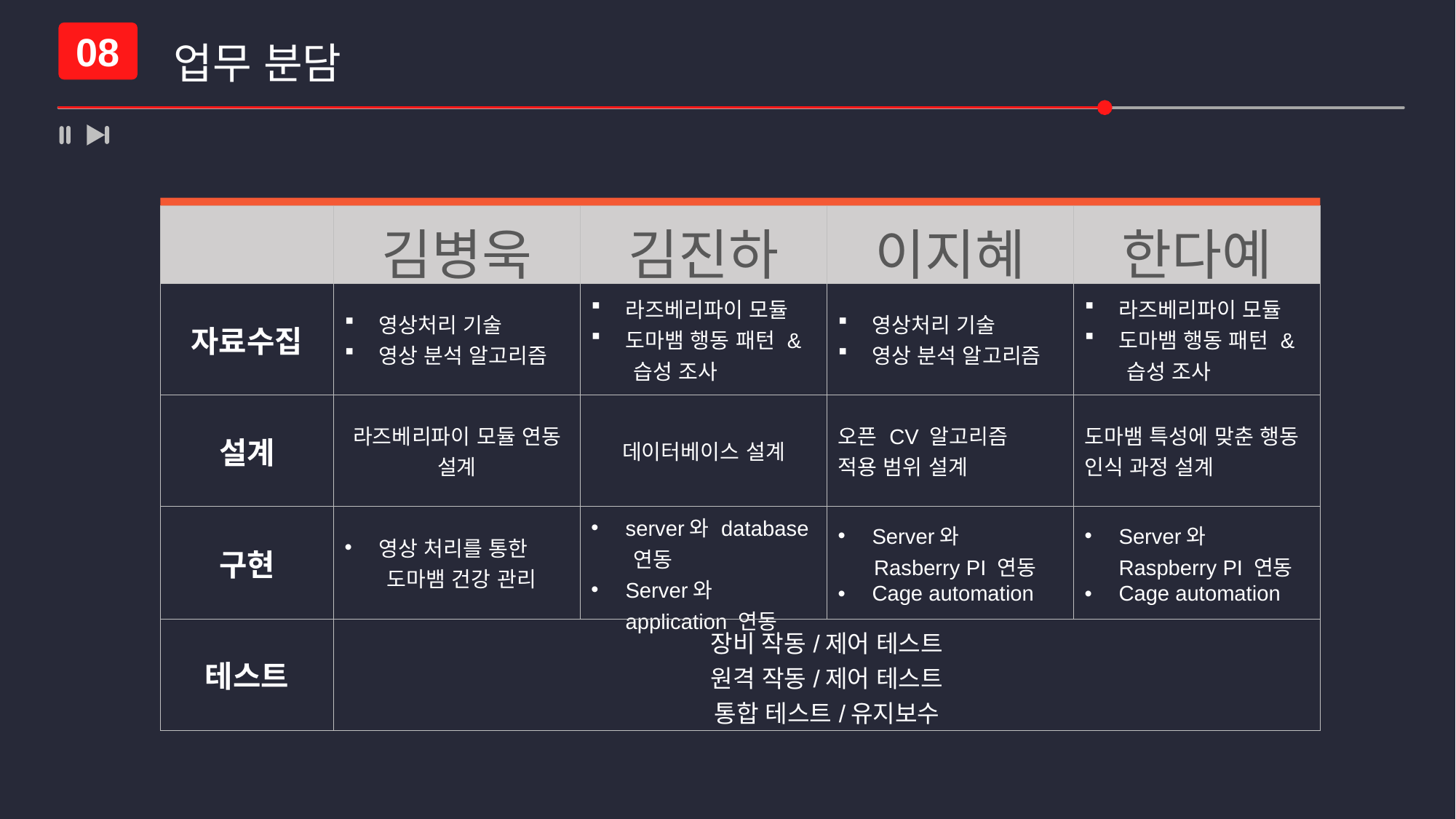

업무 분담
08

|  | 김병욱 | 김진하 | 이지혜 | 한다예 |
| --- | --- | --- | --- | --- |
| 자료수집 | 영상처리 기술 영상 분석 알고리즘 | 라즈베리파이 모듈 도마뱀 행동 패턴 & 습성 조사 | 영상처리 기술 영상 분석 알고리즘 | 라즈베리파이 모듈 도마뱀 행동 패턴 & 습성 조사 |
| 설계 | 라즈베리파이 모듈 연동 설계 | 데이터베이스 설계 | 오픈 CV 알고리즘 적용 범위 설계 | 도마뱀 특성에 맞춘 행동 인식 과정 설계 |
| 구현 | 영상 처리를 통한 도마뱀 건강 관리 | server와 database 연동 Server와 application 연동 | Server와 Rasberry PI 연동 Cage automation | Server와 Raspberry PI 연동 Cage automation |
| 테스트 | 장비 작동/제어 테스트 원격 작동/제어 테스트 통합 테스트/유지보수 |  |  |  |